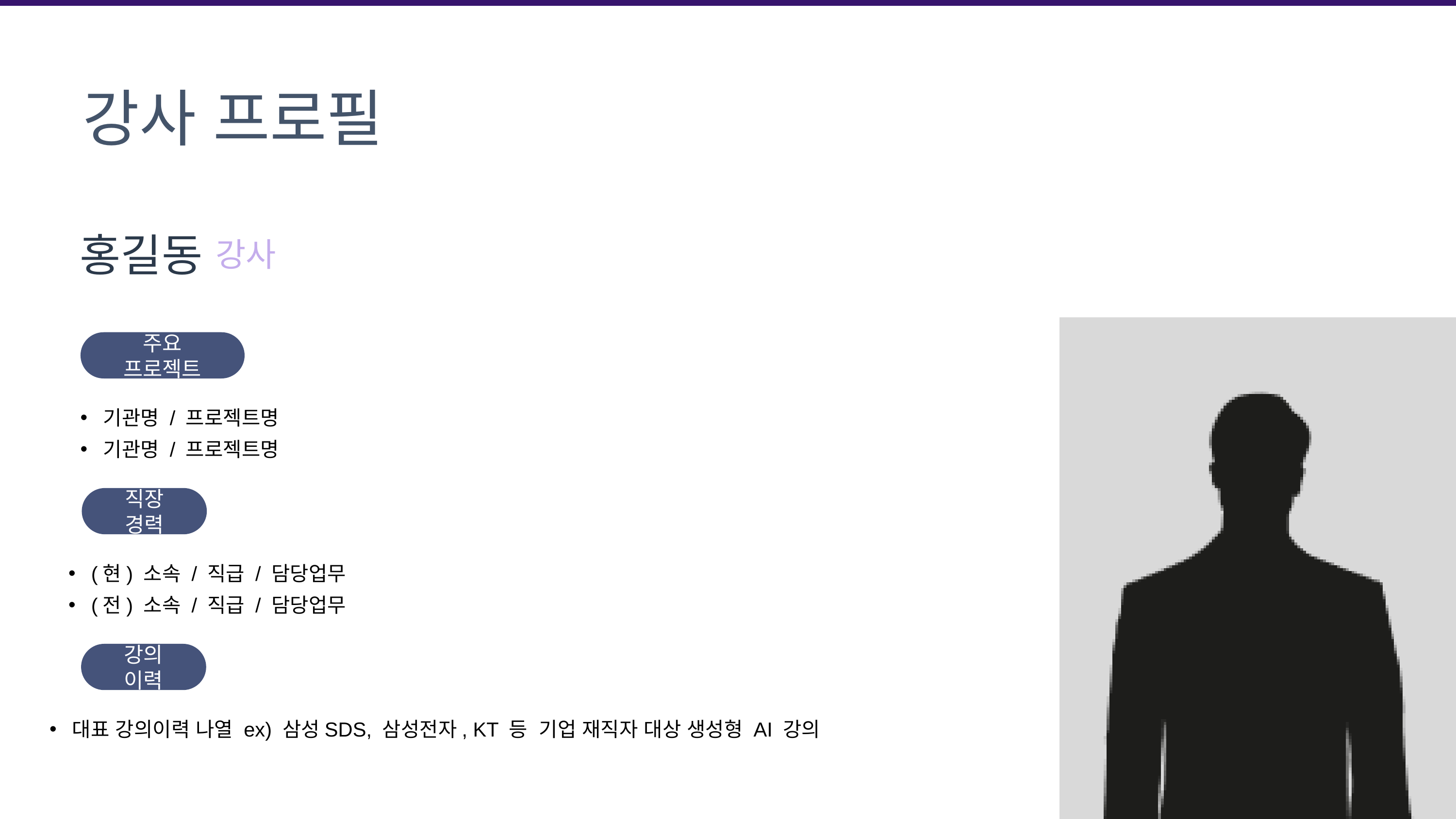

# 강사 프로필
홍길동
강사

주요 프로젝트
기관명 / 프로젝트명
기관명 / 프로젝트명
직장 경력
(현) 소속 / 직급 / 담당업무
(전) 소속 / 직급 / 담당업무
강의 이력
대표 강의이력 나열 ex) 삼성SDS, 삼성전자, KT 등  기업 재직자 대상 생성형 AI 강의